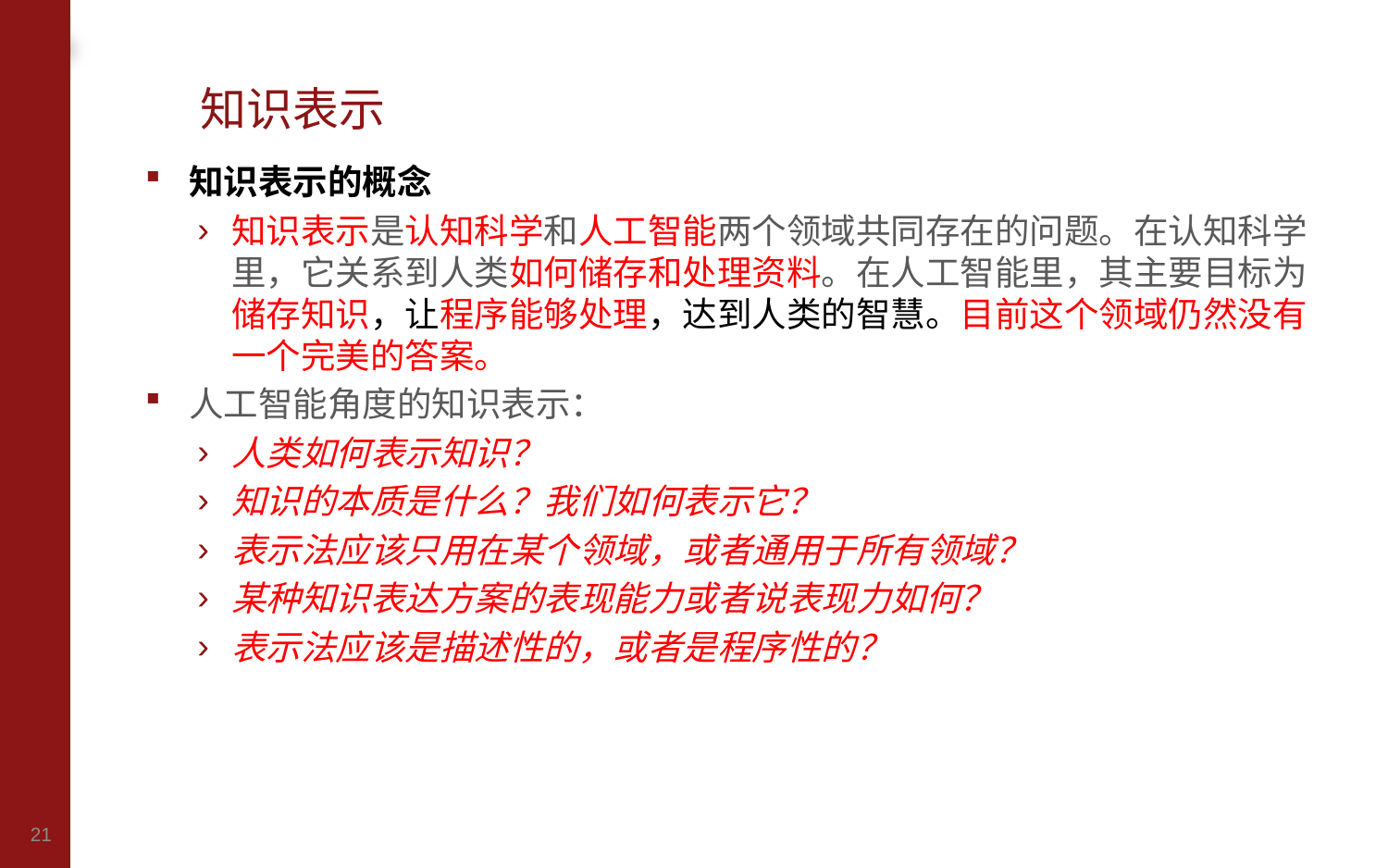

# 知识表示
知识表示的概念
知识表示是认知科学和人工智能两个领域共同存在的问题。在认知科学里，它关系到人类如何储存和处理资料。在人工智能里，其主要目标为储存知识，让程序能够处理，达到人类的智慧。目前这个领域仍然没有一个完美的答案。
人工智能角度的知识表示：
人类如何表示知识？
知识的本质是什么？我们如何表示它？
表示法应该只用在某个领域，或者通用于所有领域？
某种知识表达方案的表现能力或者说表现力如何？
表示法应该是描述性的，或者是程序性的？

21